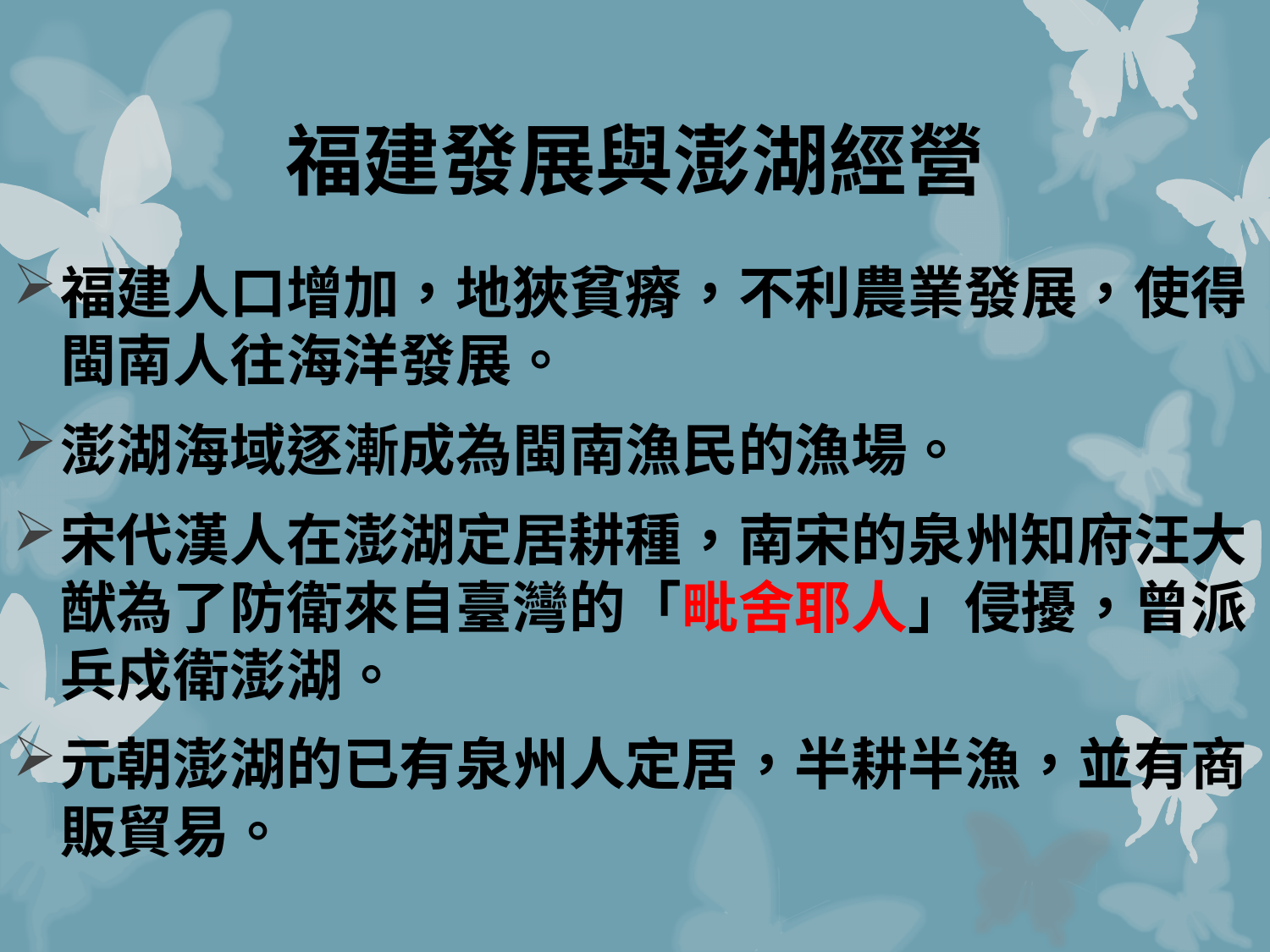

# 福建發展與澎湖經營
福建人口增加，地狹貧瘠，不利農業發展，使得閩南人往海洋發展。
澎湖海域逐漸成為閩南漁民的漁場。
宋代漢人在澎湖定居耕種，南宋的泉州知府汪大猷為了防衛來自臺灣的「毗舍耶人」侵擾，曾派兵戍衛澎湖。
元朝澎湖的已有泉州人定居，半耕半漁，並有商販貿易。